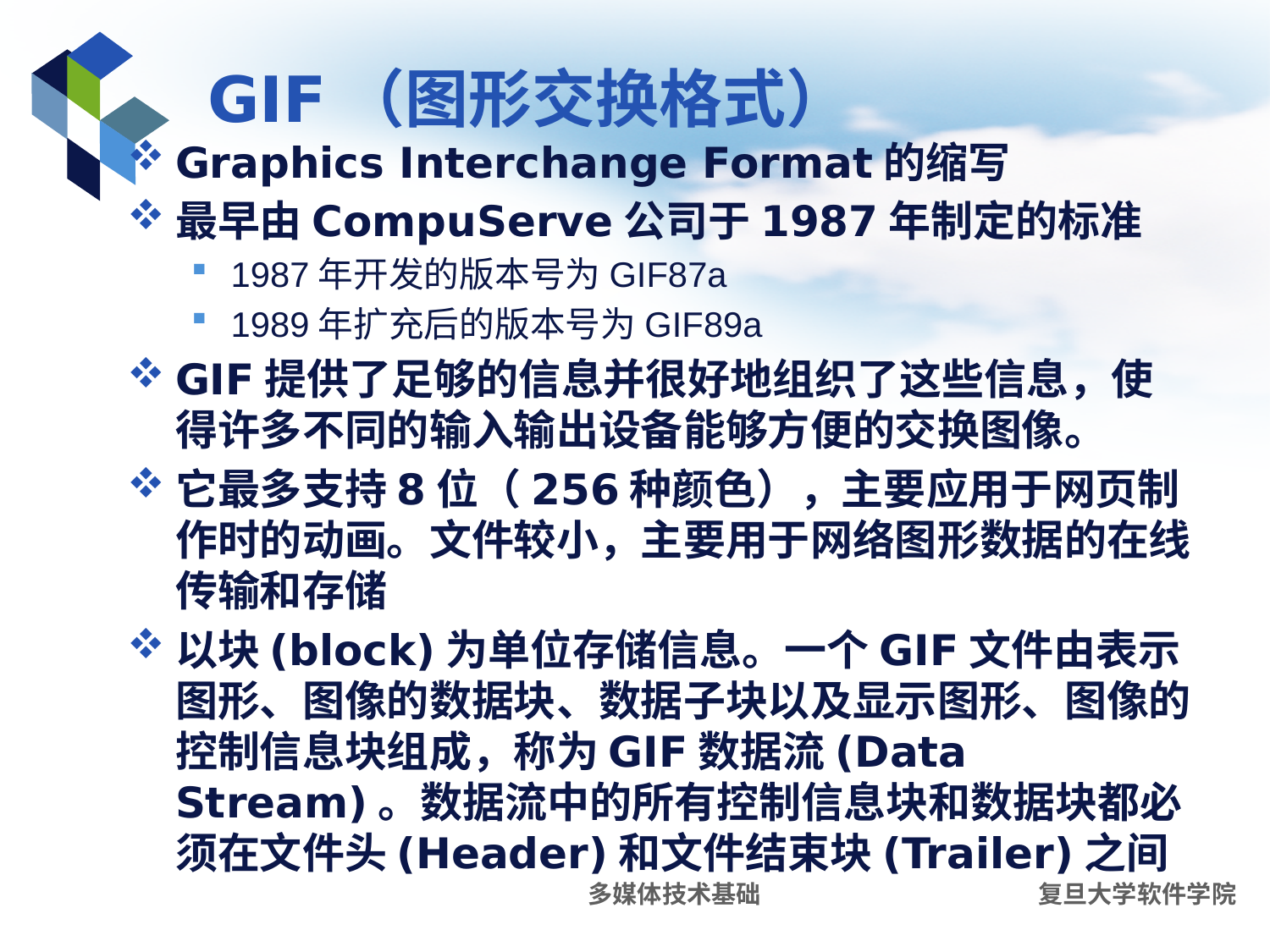

# GIF（图形交换格式）
Graphics Interchange Format的缩写
最早由CompuServe公司于1987年制定的标准
1987年开发的版本号为GIF87a
1989年扩充后的版本号为GIF89a
GIF提供了足够的信息并很好地组织了这些信息，使得许多不同的输入输出设备能够方便的交换图像。
它最多支持8位（256种颜色），主要应用于网页制作时的动画。文件较小，主要用于网络图形数据的在线传输和存储
以块(block)为单位存储信息。一个GIF文件由表示图形、图像的数据块、数据子块以及显示图形、图像的控制信息块组成，称为GIF数据流(Data Stream)。数据流中的所有控制信息块和数据块都必须在文件头(Header)和文件结束块(Trailer)之间
多媒体技术基础